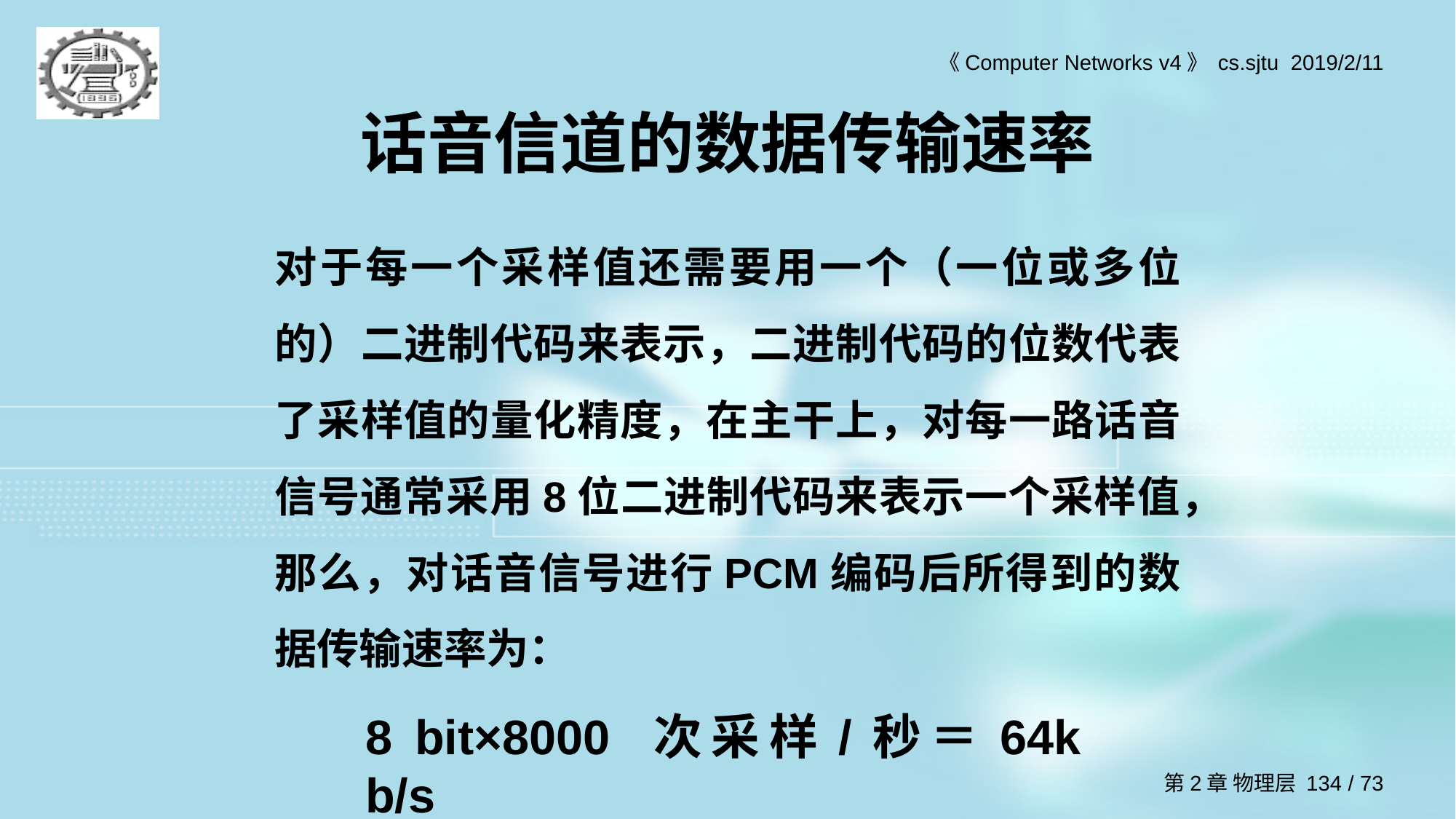

# 话音信道的数据传输速率
对于每一个采样值还需要用一个（一位或多位的）二进制代码来表示，二进制代码的位数代表了采样值的量化精度，在主干上，对每一路话音信号通常采用8位二进制代码来表示一个采样值，那么，对话音信号进行PCM编码后所得到的数据传输速率为：
8 bit×8000 次采样/秒＝64k b/s